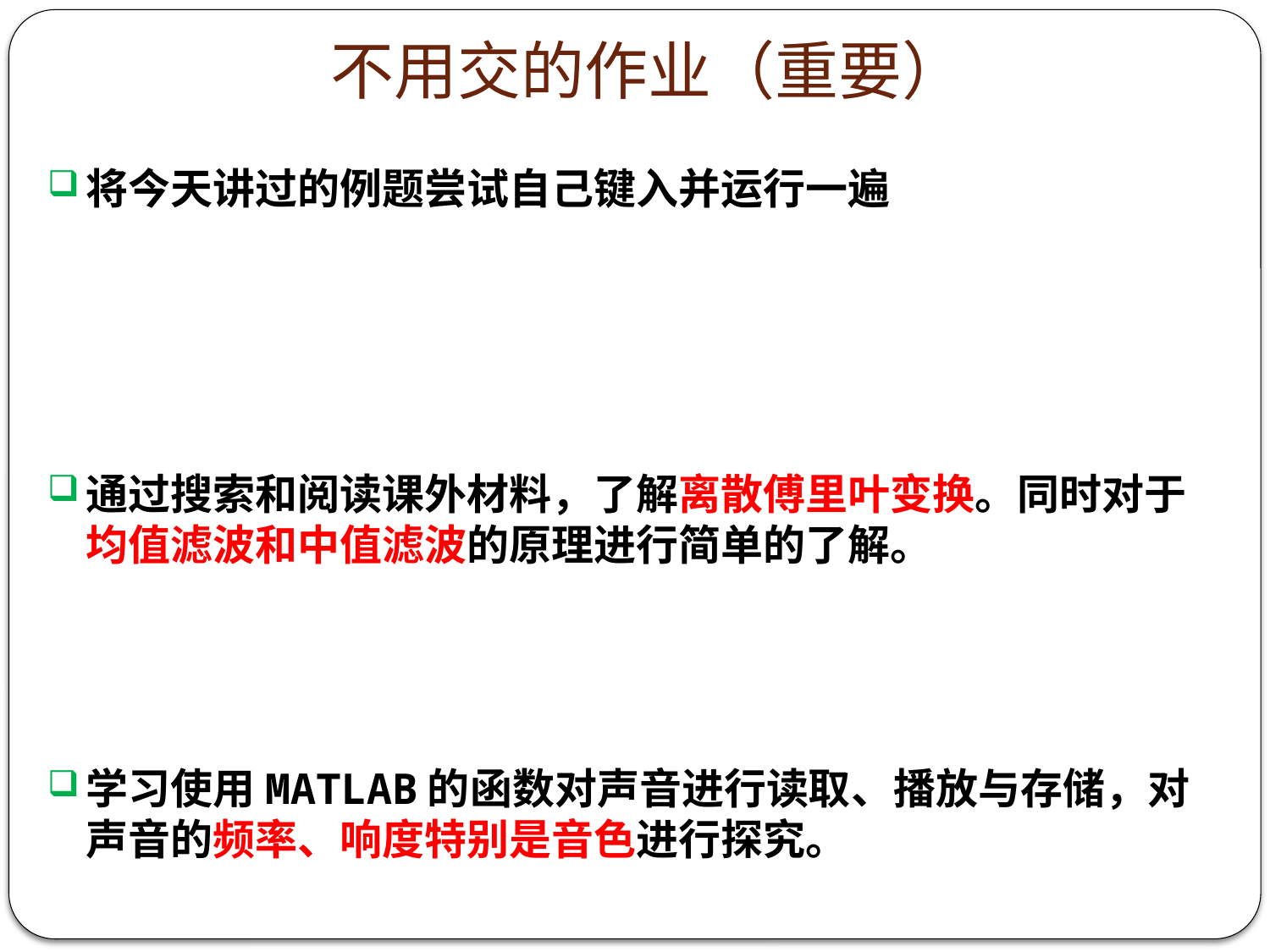

# 不用交的作业（重要）
将今天讲过的例题尝试自己键入并运行一遍

通过搜索和阅读课外材料，了解离散傅里叶变换。同时对于均值滤波和中值滤波的原理进行简单的了解。

学习使用MATLAB的函数对声音进行读取、播放与存储，对声音的频率、响度特别是音色进行探究。